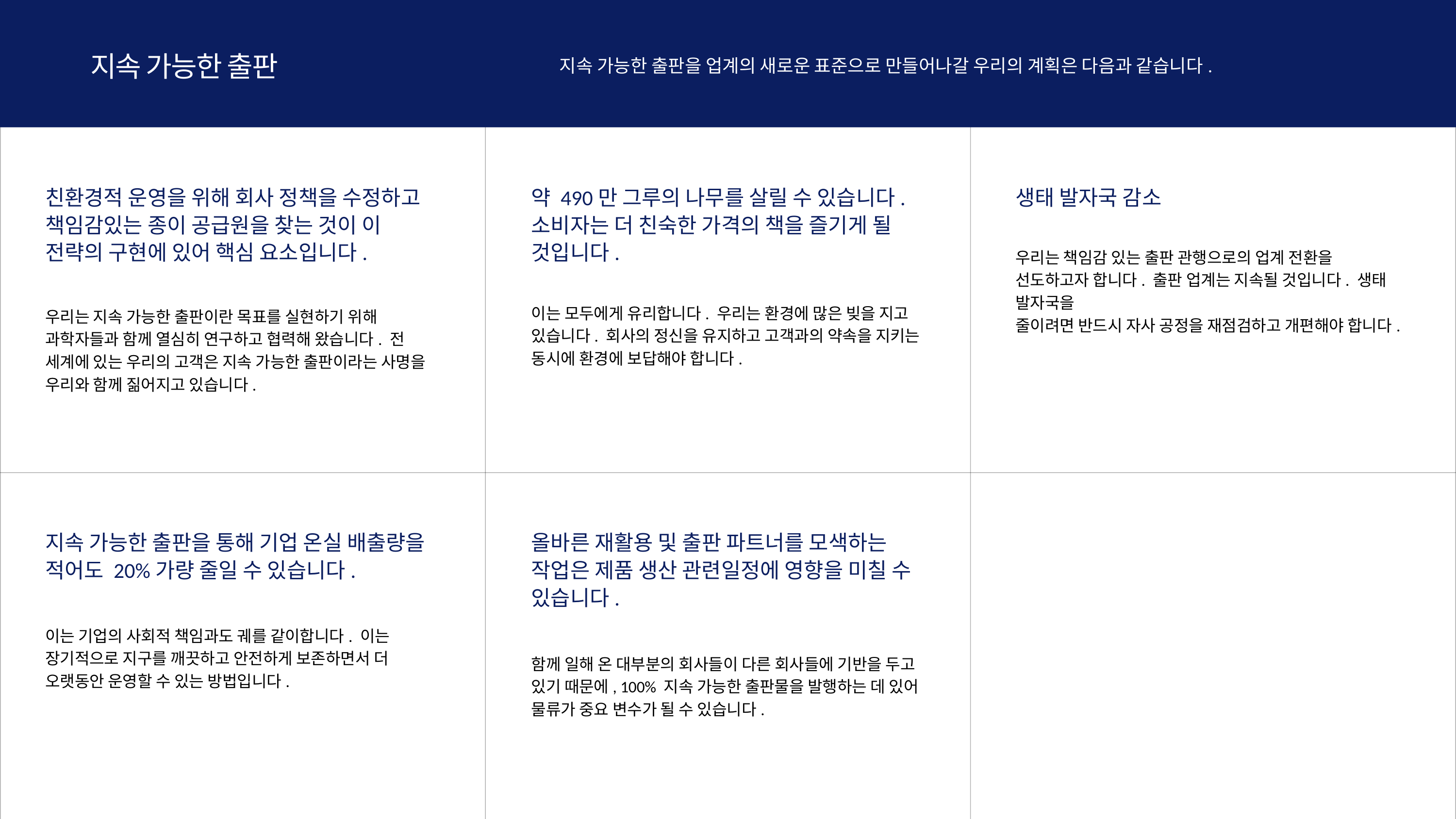

지속 가능한 출판
지속 가능한 출판을 업계의 새로운 표준으로 만들어나갈 우리의 계획은 다음과 같습니다.
친환경적 운영을 위해 회사 정책을 수정하고 책임감있는 종이 공급원을 찾는 것이 이
전략의 구현에 있어 핵심 요소입니다.
우리는 지속 가능한 출판이란 목표를 실현하기 위해
과학자들과 함께 열심히 연구하고 협력해 왔습니다. 전
세계에 있는 우리의 고객은 지속 가능한 출판이라는 사명을 우리와 함께 짊어지고 있습니다.
약 490만 그루의 나무를 살릴 수 있습니다. 소비자는 더 친숙한 가격의 책을 즐기게 될
것입니다.

이는 모두에게 유리합니다. 우리는 환경에 많은 빚을 지고
있습니다. 회사의 정신을 유지하고 고객과의 약속을 지키는
동시에 환경에 보답해야 합니다.
생태 발자국 감소

우리는 책임감 있는 출판 관행으로의 업계 전환을 선도하고자 합니다. 출판 업계는 지속될 것입니다. 생태 발자국을
줄이려면 반드시 자사 공정을 재점검하고 개편해야 합니다.

지속 가능한 출판을 통해 기업 온실 배출량을 적어도 20%가량 줄일 수 있습니다.
이는 기업의 사회적 책임과도 궤를 같이합니다. 이는
장기적으로 지구를 깨끗하고 안전하게 보존하면서 더
오랫동안 운영할 수 있는 방법입니다.
올바른 재활용 및 출판 파트너를 모색하는
작업은 제품 생산 관련일정에 영향을 미칠 수 있습니다.
함께 일해 온 대부분의 회사들이 다른 회사들에 기반을 두고 있기 때문에, 100% 지속 가능한 출판물을 발행하는 데 있어 물류가 중요 변수가 될 수 있습니다.